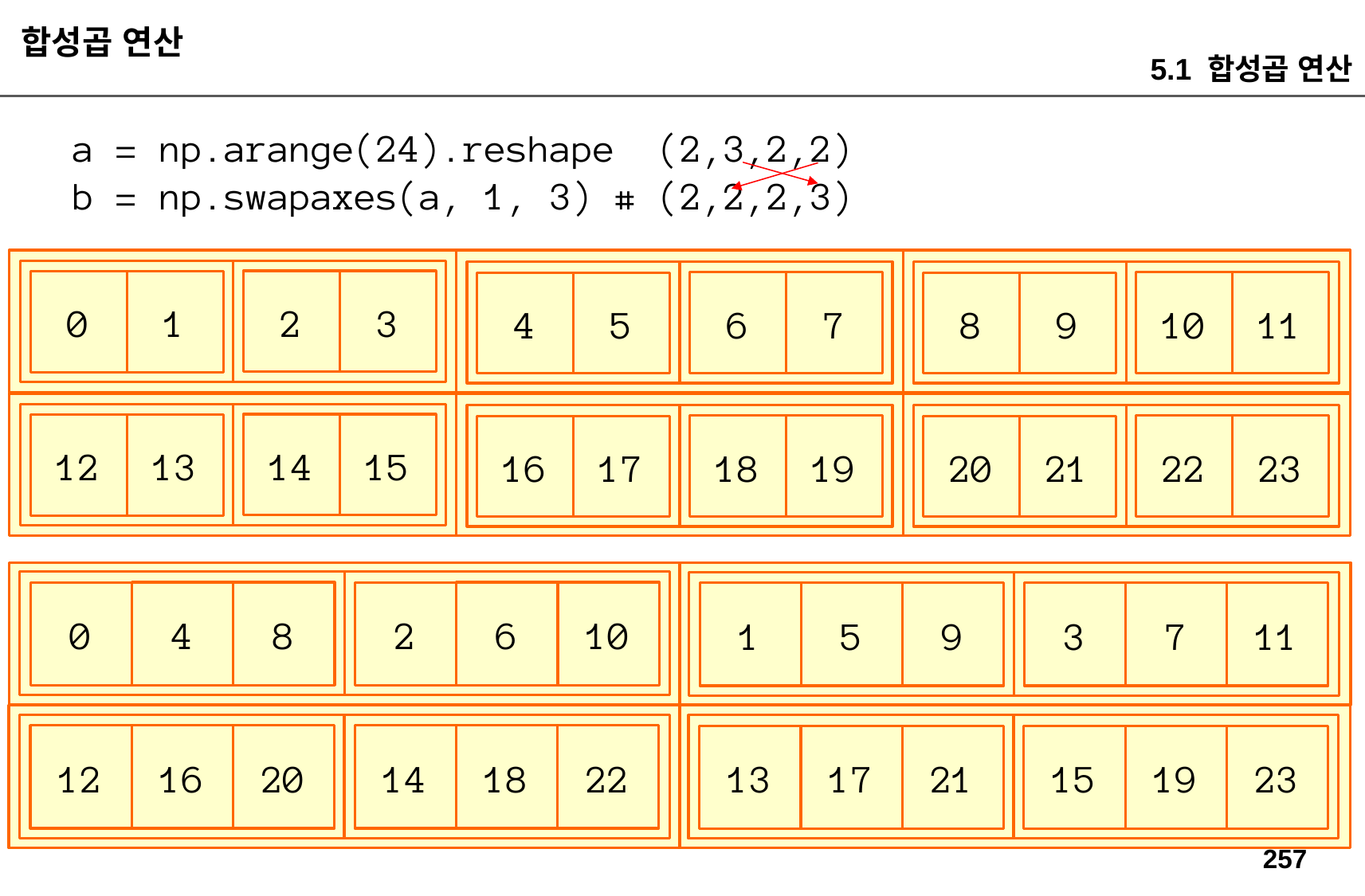

합성곱 연산
5.1 합성곱 연산
a = np.arange(24).reshape  (2,3,2,2)
b = np.swapaxes(a, 1, 3) # (2,2,2,3)

2
3
0
1
6
7
10
11
4
5
8
9

14
15
12
13
18
19
22
23
16
17
20
21

4
8
6
10
0
2
5
9
7
11
1
3

16
20
18
22
12
14
17
21
19
23
13
15